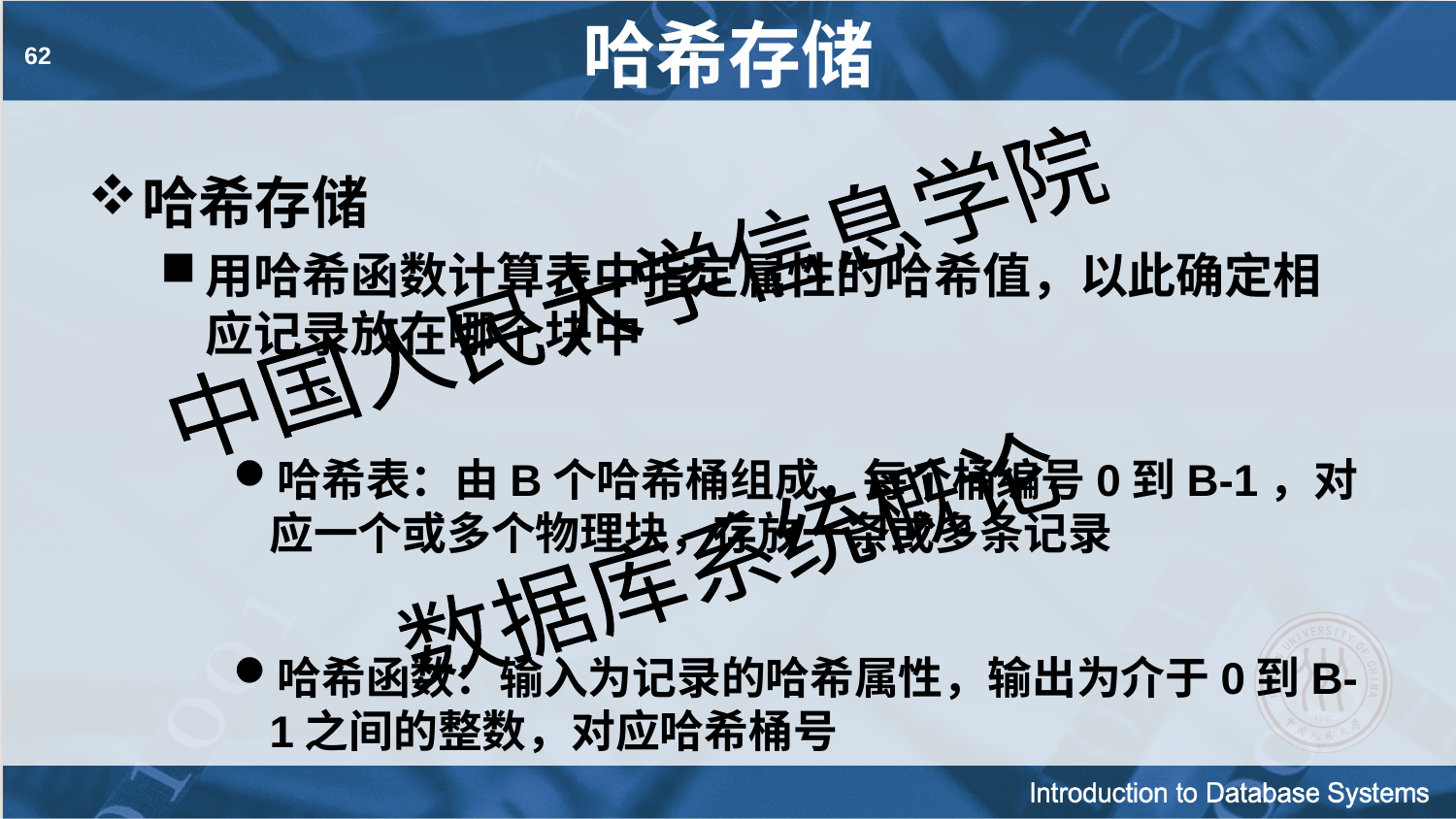

# 哈希存储
62
哈希存储
用哈希函数计算表中指定属性的哈希值，以此确定相应记录放在哪个块中

哈希表：由B个哈希桶组成，每个桶编号0到B-1，对应一个或多个物理块，存放一条或多条记录

哈希函数：输入为记录的哈希属性，输出为介于0到B-1之间的整数，对应哈希桶号